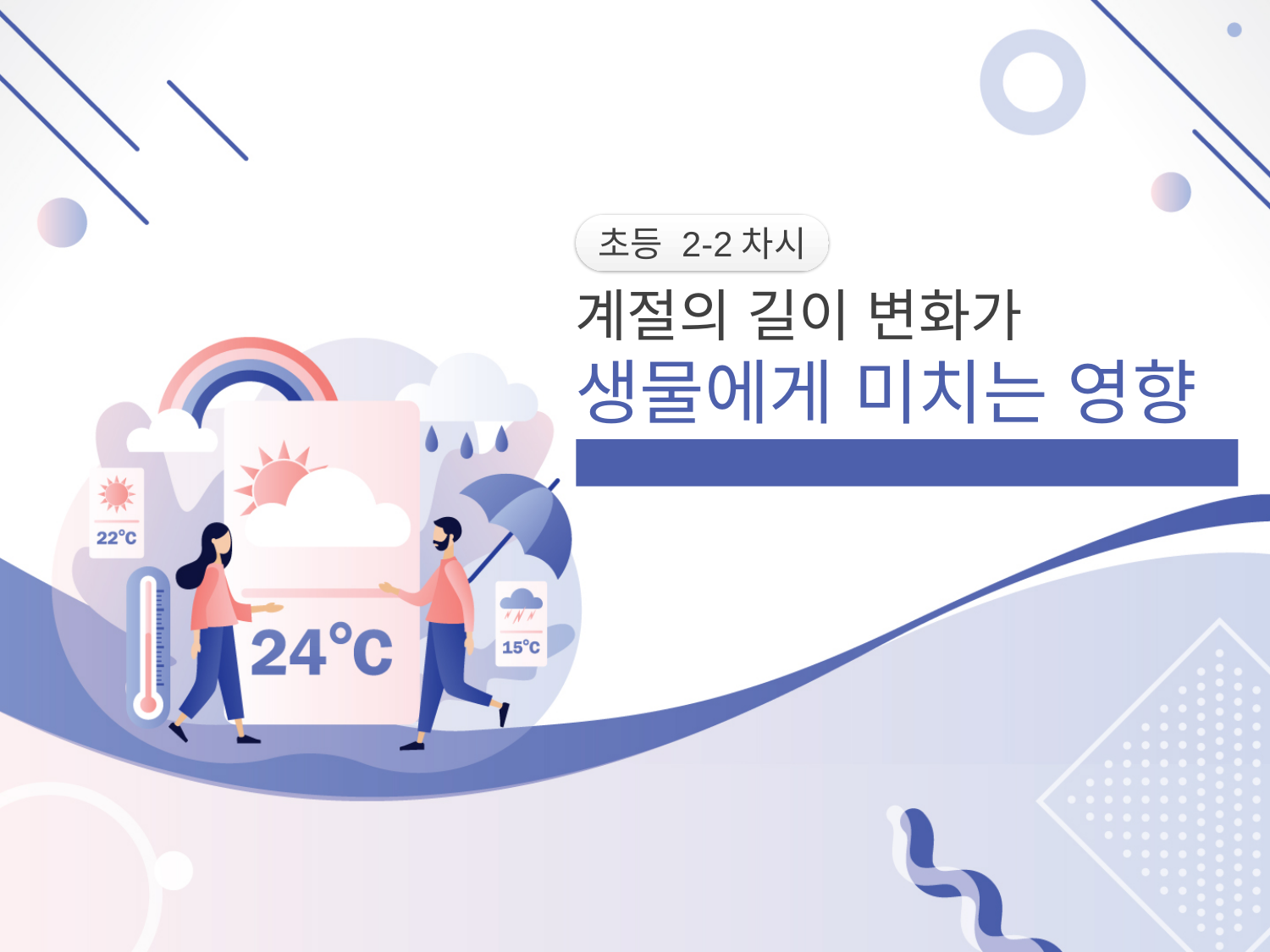

초등 2-2차시
계절의 길이 변화가 생물에게 미치는 영향
계절의 시작점과 길이변화는 생물과 우리 생활에 어떤 영향을 줄까?